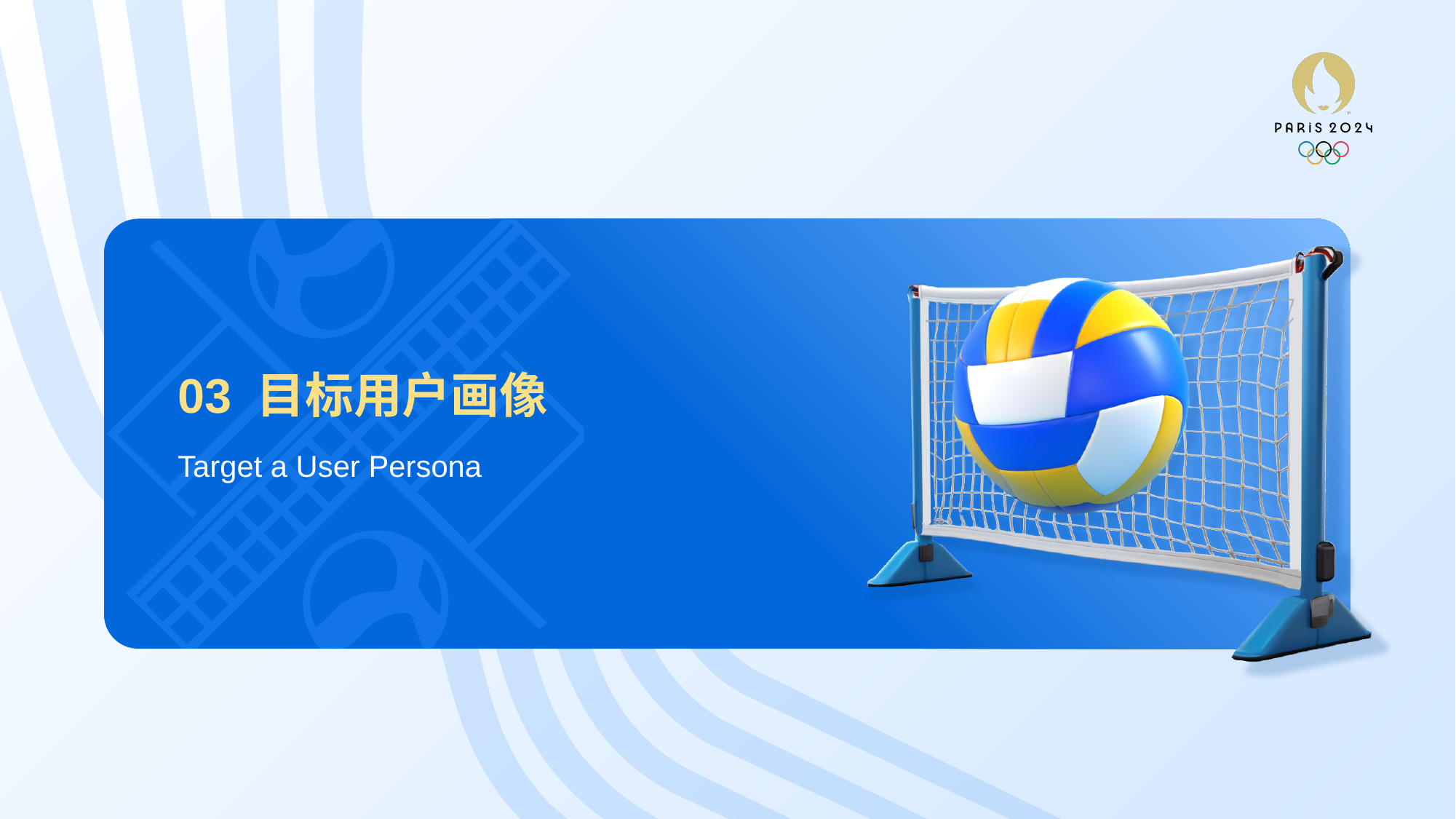

# 03 目标用户画像
Target a User Persona